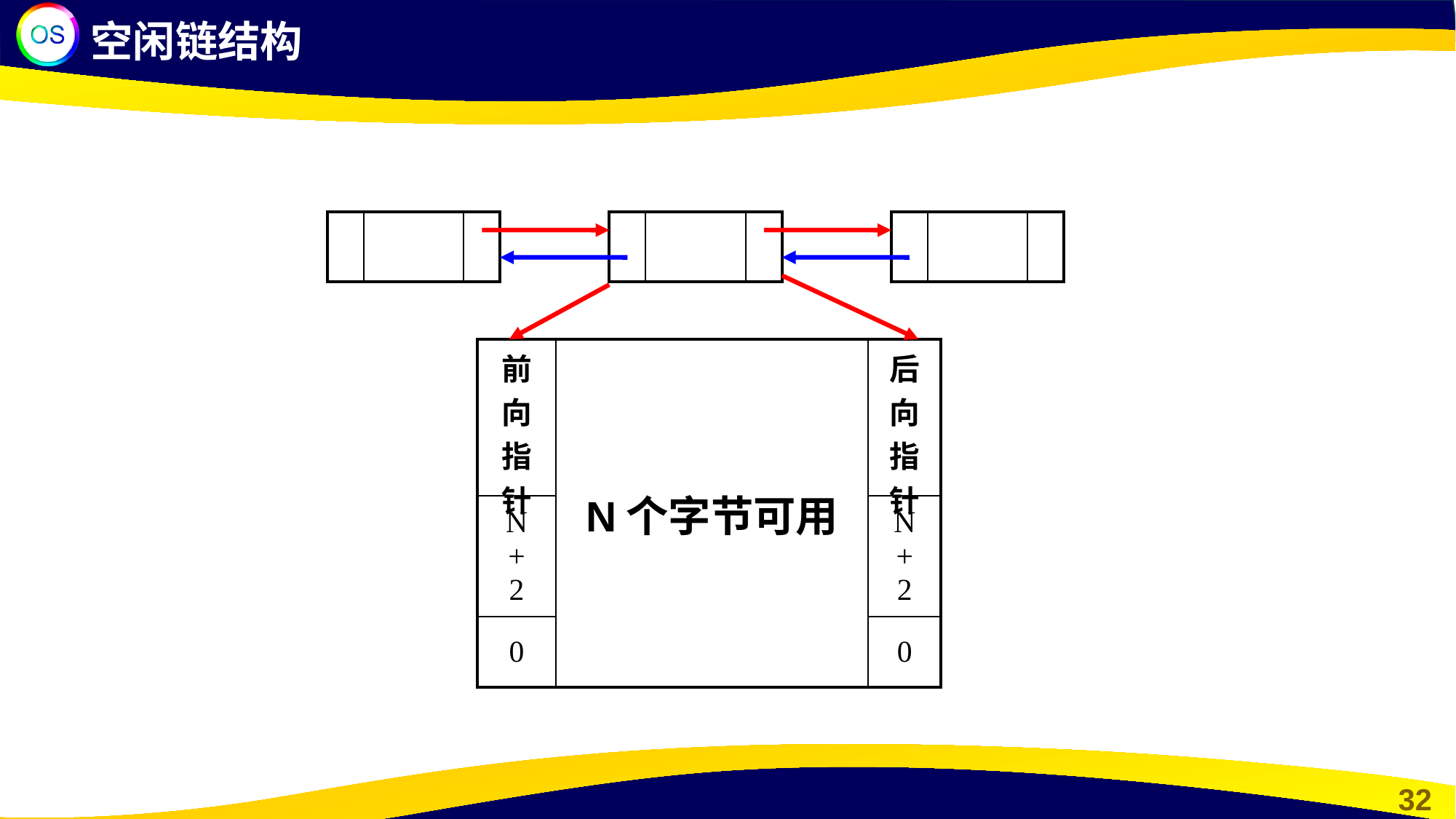

空闲链结构
|  |  |  |
| --- | --- | --- |
|  |  |  |
| --- | --- | --- |
|  |  |  |
| --- | --- | --- |

| 前向指针 | N个字节可用 | 后向指针 |
| --- | --- | --- |
| N + 2 |  | N + 2 |
| 0 |  | 0 |